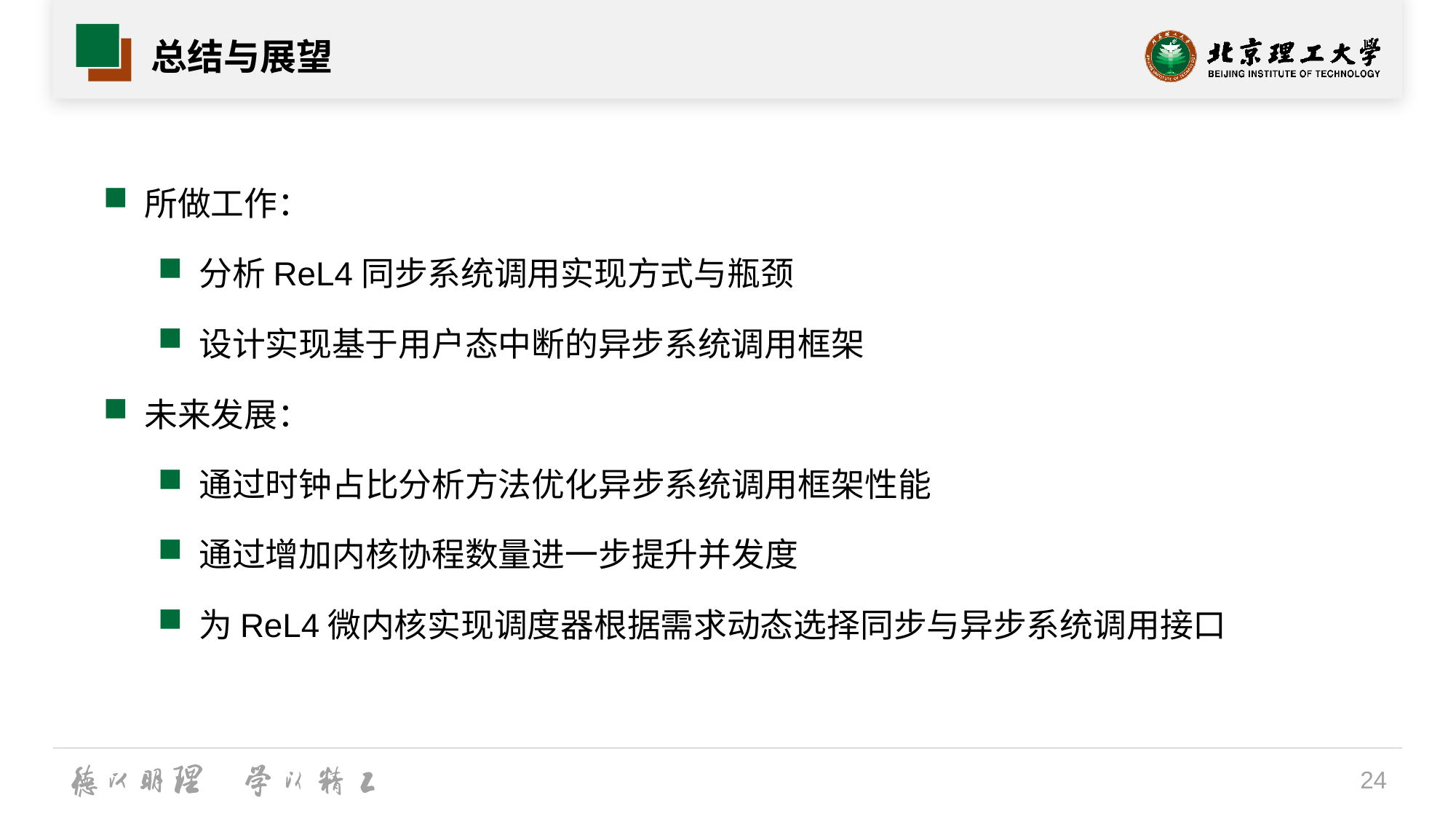

# 总结与展望
所做工作：
分析ReL4同步系统调用实现方式与瓶颈
设计实现基于用户态中断的异步系统调用框架
未来发展：
通过时钟占比分析方法优化异步系统调用框架性能
通过增加内核协程数量进一步提升并发度
为ReL4微内核实现调度器根据需求动态选择同步与异步系统调用接口